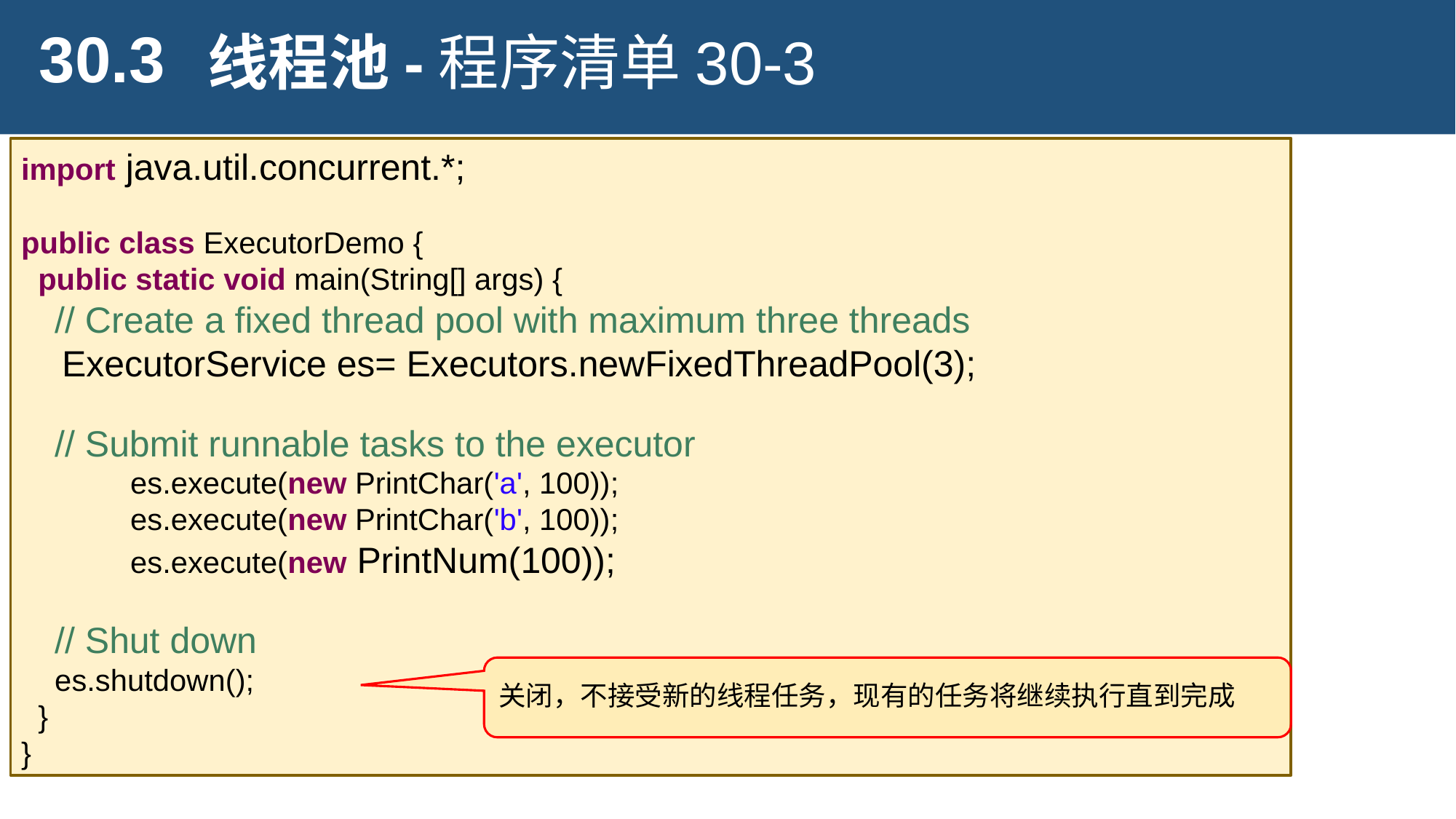

30.3
线程池-程序清单30-3
import java.util.concurrent.*;

public class ExecutorDemo {
  public static void main(String[] args) {
    // Create a fixed thread pool with maximum three threads
    ExecutorService es= Executors.newFixedThreadPool(3);

    // Submit runnable tasks to the executor
 	es.execute(new PrintChar('a', 100));
 	es.execute(new PrintChar('b', 100));
 	es.execute(new PrintNum(100));

    // Shut down
    es.shutdown();
  }
}
关闭，不接受新的线程任务，现有的任务将继续执行直到完成